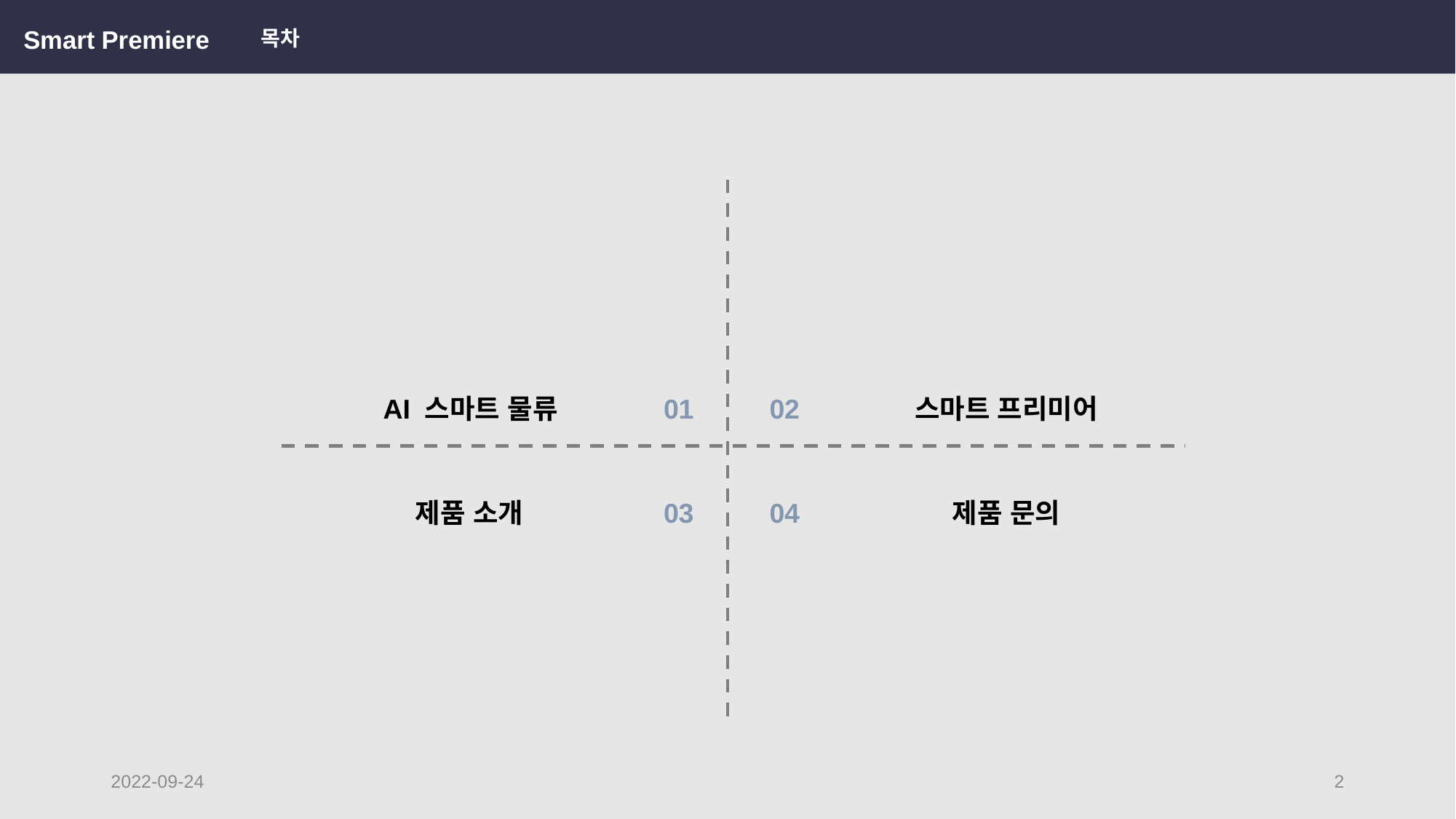

목차
목차
Smart Premiere
AI 스마트 물류
01
02
스마트 프리미어
제품 소개
03
04
제품 문의
2022-09-24
2